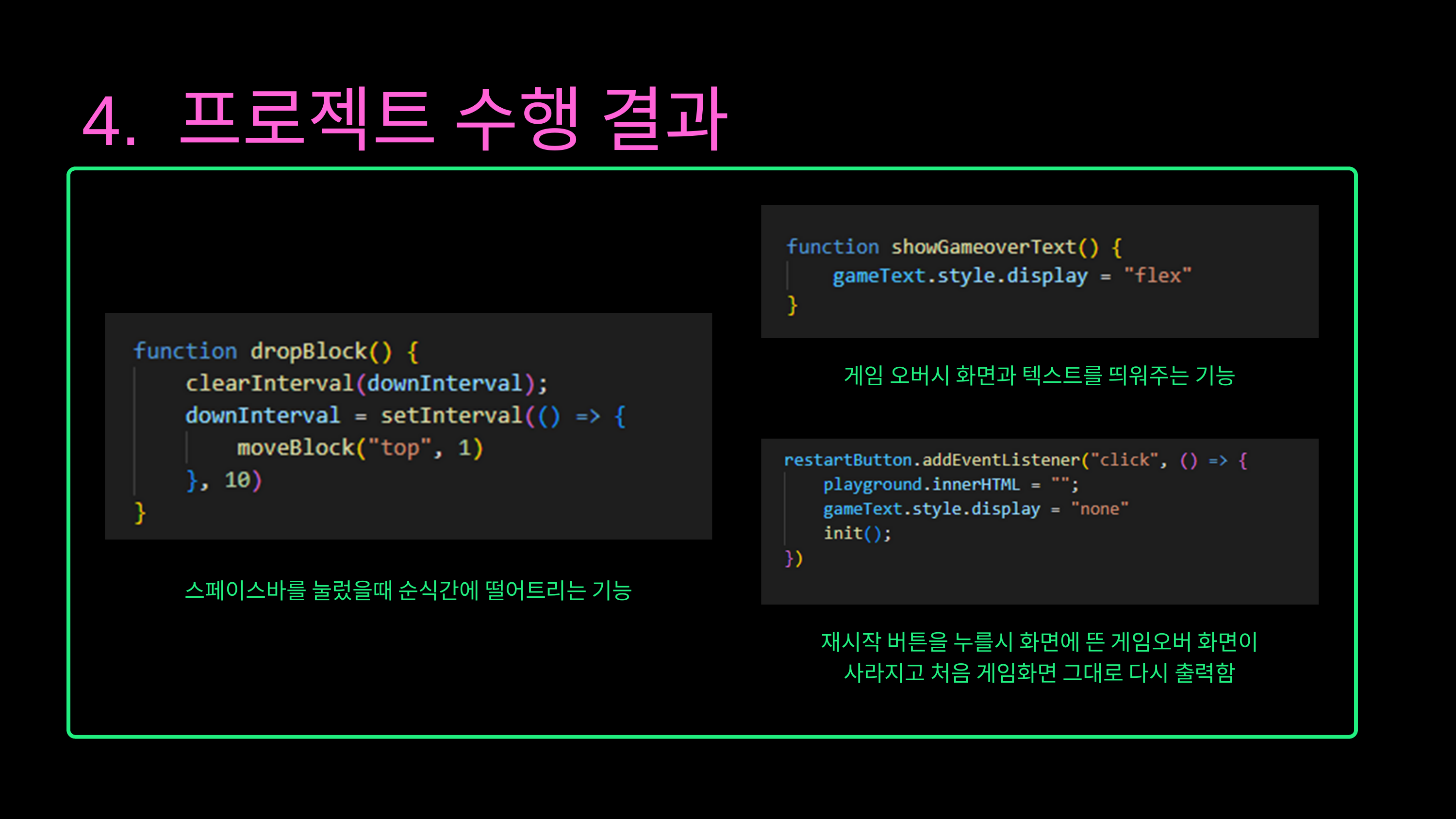

4. 프로젝트 수행 결과

게임 오버시 화면과 텍스트를 띄워주는 기능

스페이스바를 눌렀을때 순식간에 떨어트리는 기능
재시작 버튼을 누를시 화면에 뜬 게임오버 화면이
사라지고 처음 게임화면 그대로 다시 출력함